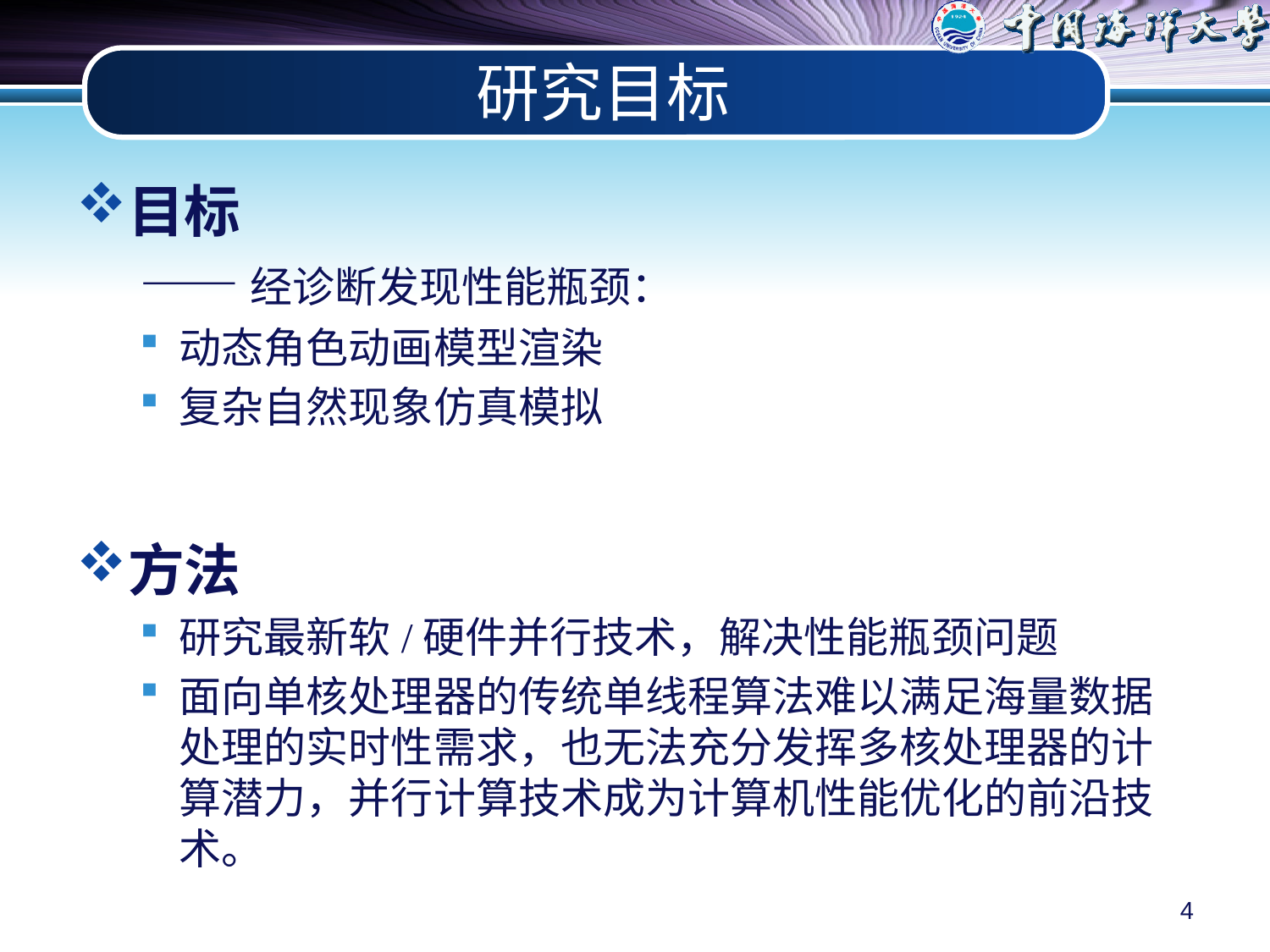

# 研究目标
目标
——经诊断发现性能瓶颈：
动态角色动画模型渲染
复杂自然现象仿真模拟

方法
研究最新软/硬件并行技术，解决性能瓶颈问题
面向单核处理器的传统单线程算法难以满足海量数据处理的实时性需求，也无法充分发挥多核处理器的计算潜力，并行计算技术成为计算机性能优化的前沿技术。

4